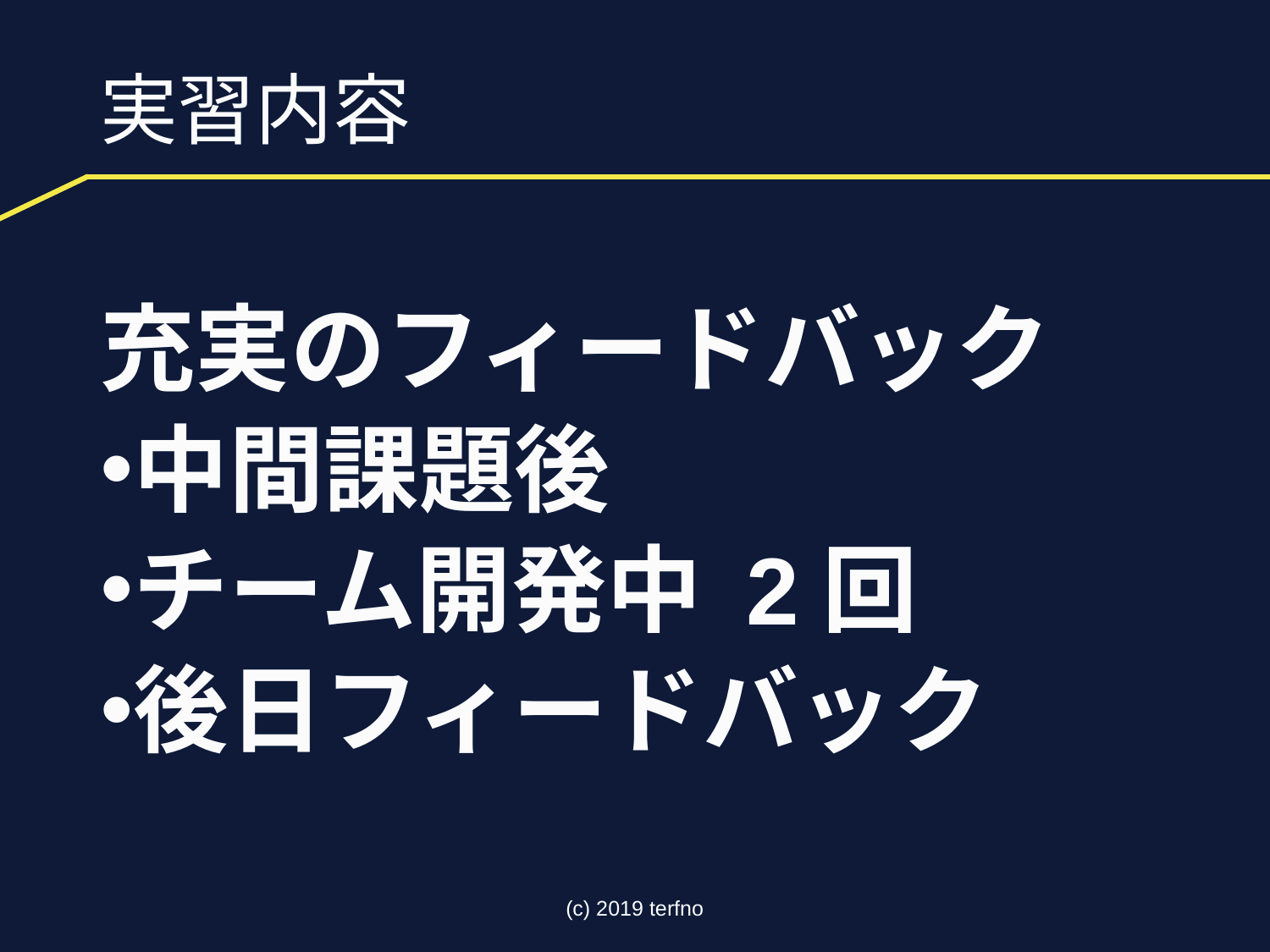

# 実習内容
充実のフィードバック
中間課題後
チーム開発中 2回
後日フィードバック
(c) 2019 terfno